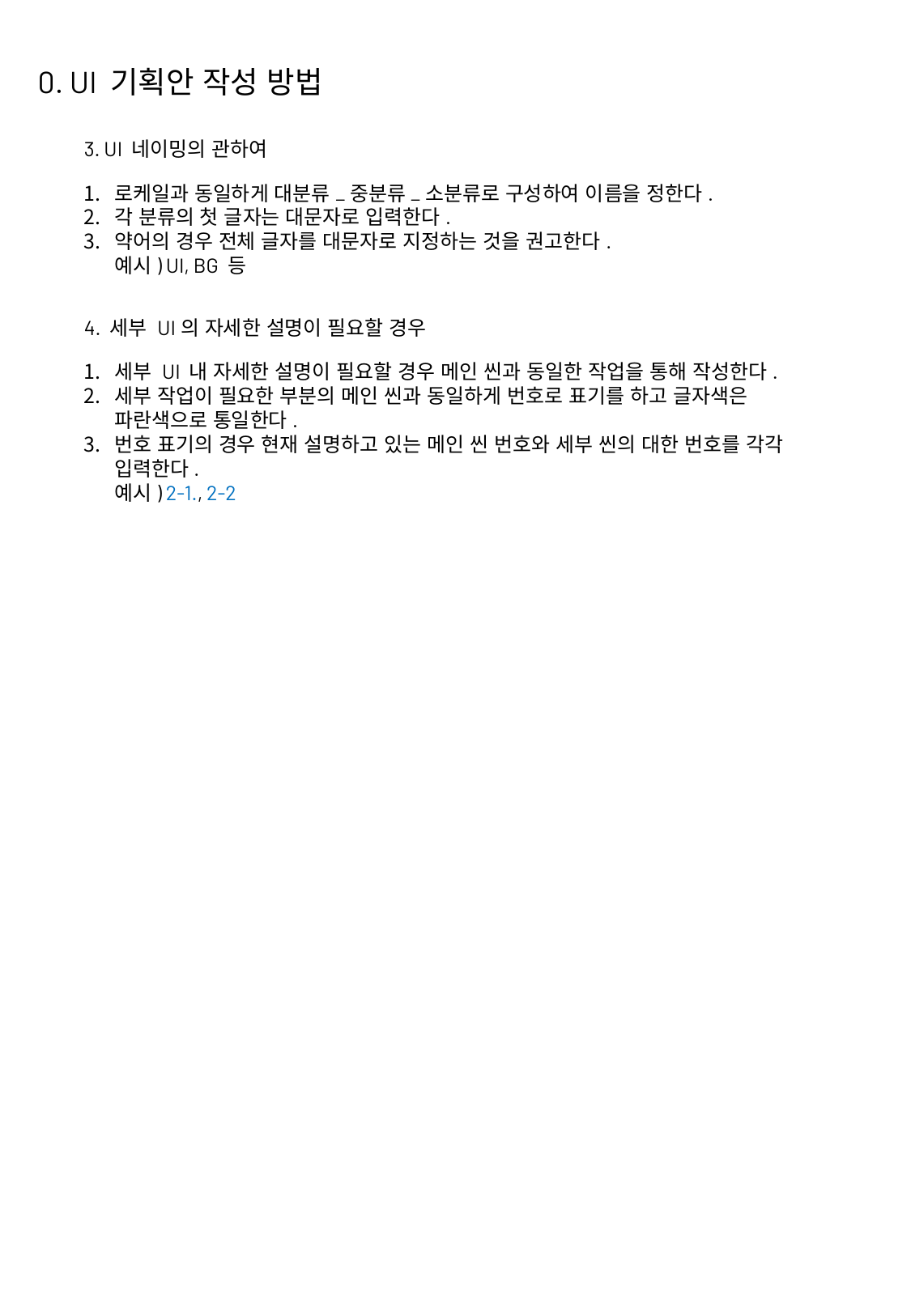

0. UI 기획안 작성 방법
3. UI 네이밍의 관하여
로케일과 동일하게 대분류_중분류_소분류로 구성하여 이름을 정한다.
각 분류의 첫 글자는 대문자로 입력한다.
약어의 경우 전체 글자를 대문자로 지정하는 것을 권고한다.
예시) UI, BG 등
4. 세부 UI의 자세한 설명이 필요할 경우
세부 UI 내 자세한 설명이 필요할 경우 메인 씬과 동일한 작업을 통해 작성한다.
세부 작업이 필요한 부분의 메인 씬과 동일하게 번호로 표기를 하고 글자색은 파란색으로 통일한다.
번호 표기의 경우 현재 설명하고 있는 메인 씬 번호와 세부 씬의 대한 번호를 각각 입력한다.
예시) 2-1., 2-2